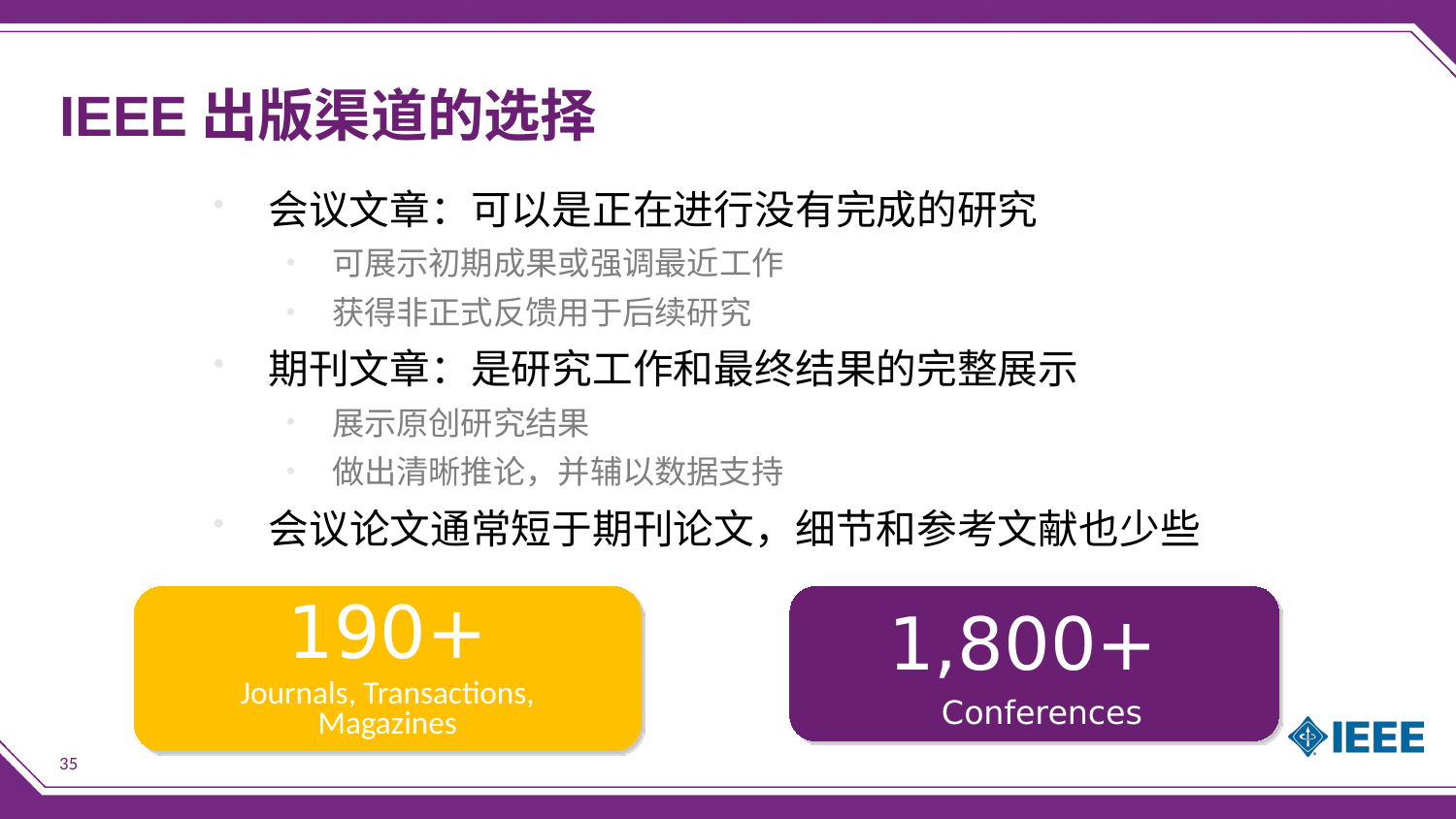

IEEE出版渠道的选择
会议文章：可以是正在进行没有完成的研究
可展示初期成果或强调最近工作
获得非正式反馈用于后续研究
期刊文章：是研究工作和最终结果的完整展示
展示原创研究结果
做出清晰推论，并辅以数据支持
会议论文通常短于期刊论文，细节和参考文献也少些
1,800+
Conferences

190+
Journals, Transactions, Magazines
35